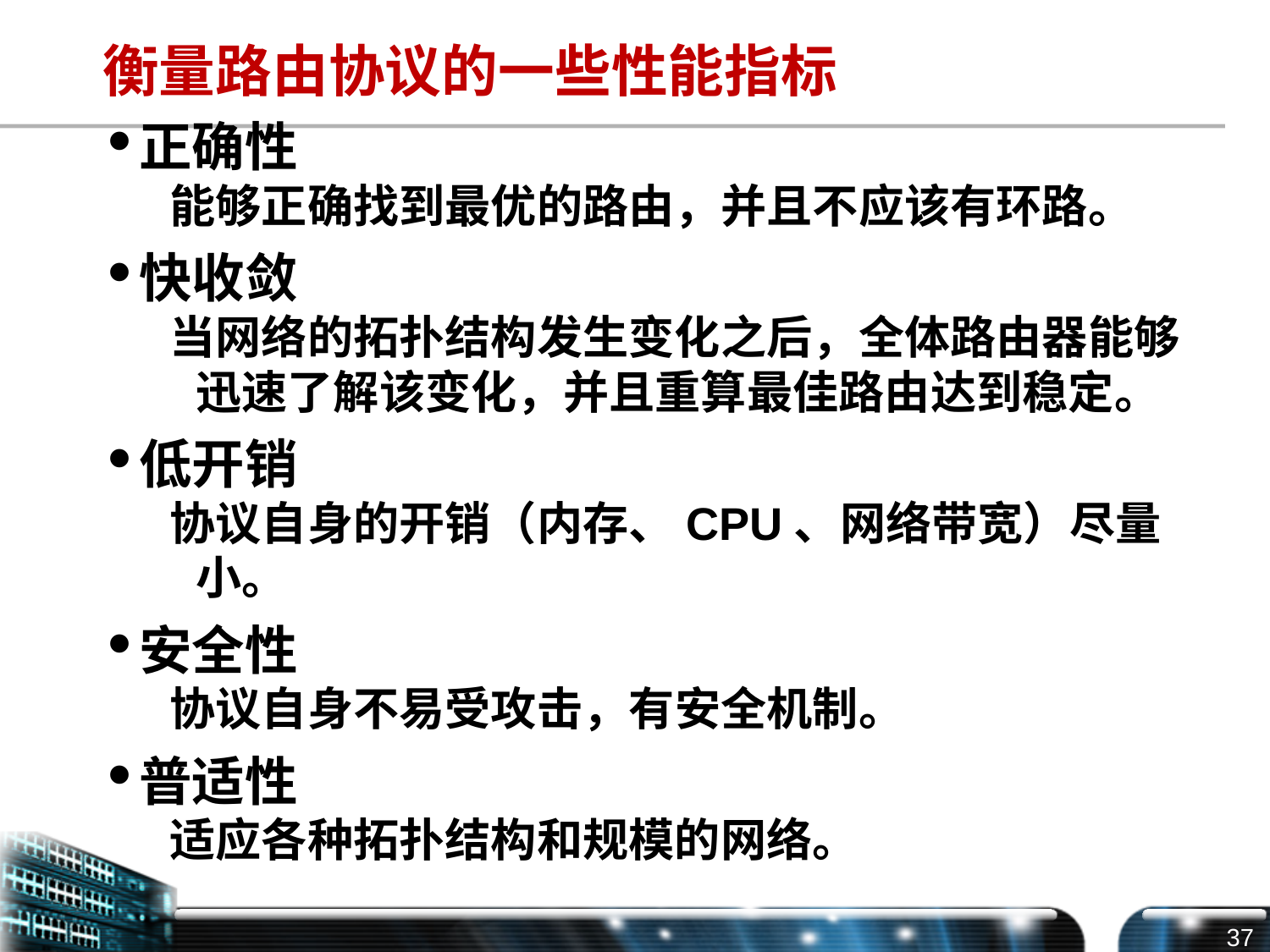

# 衡量路由协议的一些性能指标
正确性
能够正确找到最优的路由，并且不应该有环路。
快收敛
当网络的拓扑结构发生变化之后，全体路由器能够迅速了解该变化，并且重算最佳路由达到稳定。
低开销
协议自身的开销（内存、CPU、网络带宽）尽量小。
安全性
协议自身不易受攻击，有安全机制。
普适性
适应各种拓扑结构和规模的网络。